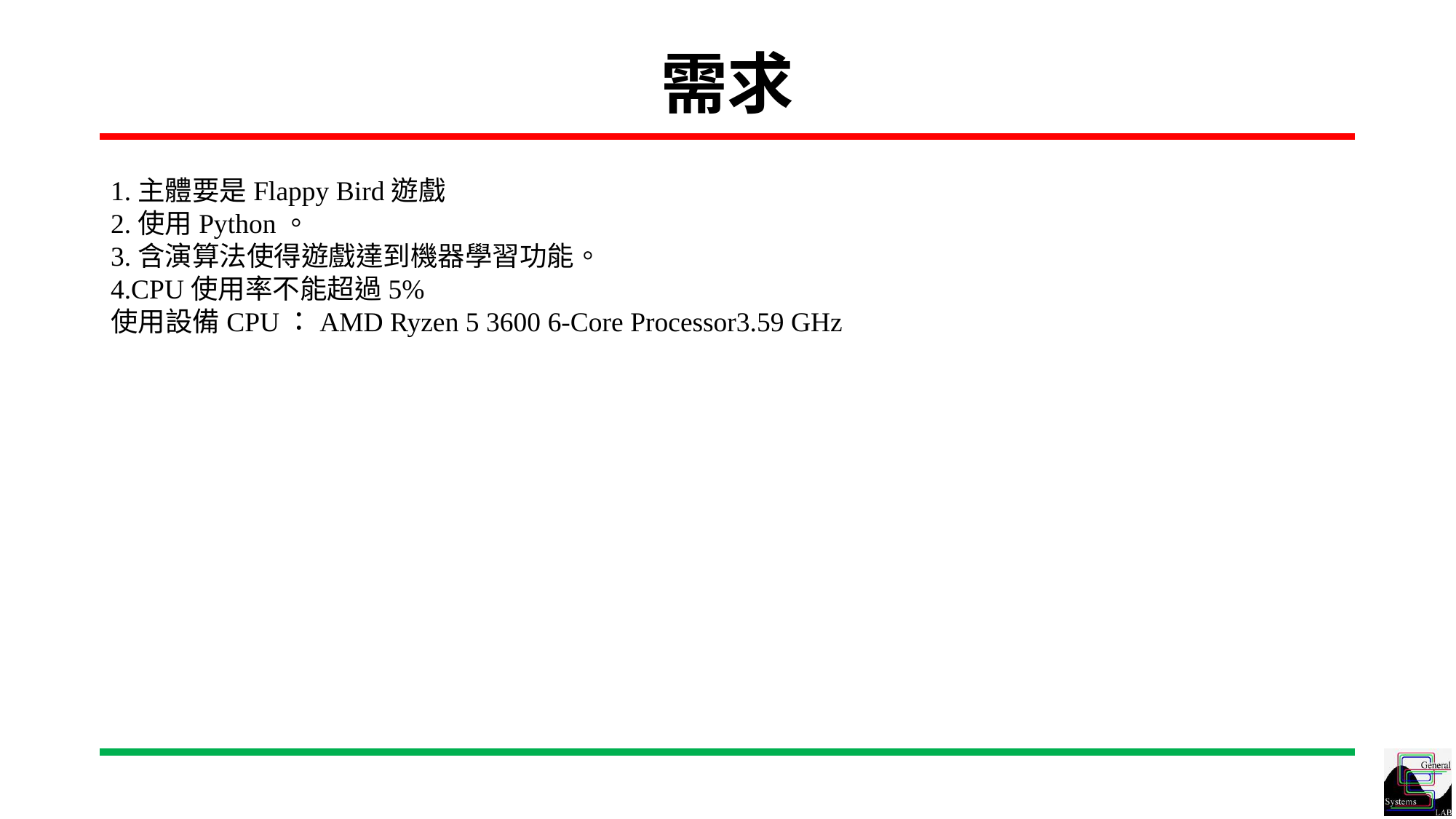

# 需求
1.主體要是Flappy Bird遊戲
2.使用Python。
3.含演算法使得遊戲達到機器學習功能。
4.CPU使用率不能超過5%
使用設備CPU：AMD Ryzen 5 3600 6-Core Processor3.59 GHz